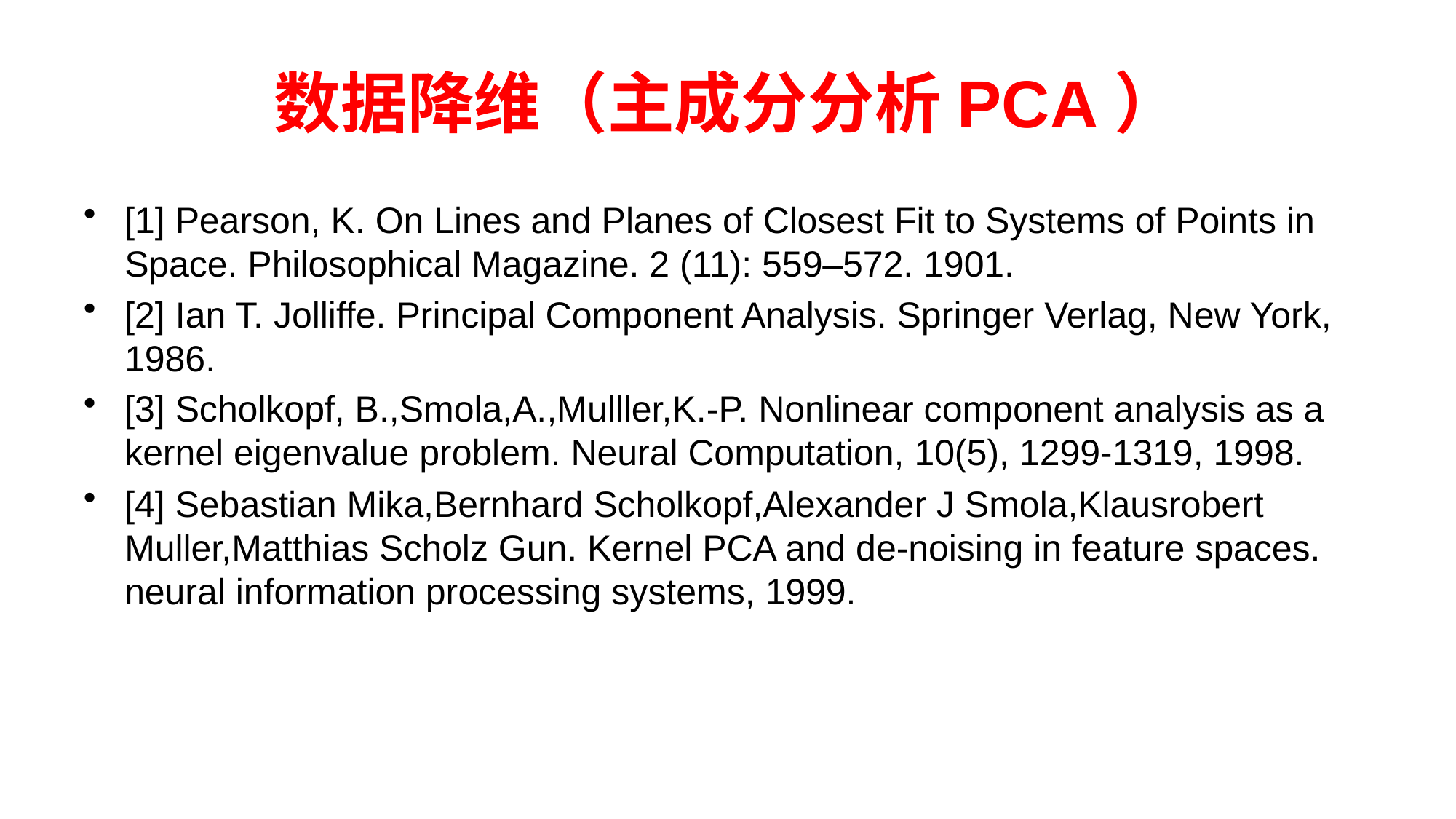

# 数据降维（主成分分析PCA）
[1] Pearson, K. On Lines and Planes of Closest Fit to Systems of Points in Space. Philosophical Magazine. 2 (11): 559–572. 1901.
[2] Ian T. Jolliffe. Principal Component Analysis. Springer Verlag, New York, 1986.
[3] Scholkopf, B.,Smola,A.,Mulller,K.-P. Nonlinear component analysis as a kernel eigenvalue problem. Neural Computation, 10(5), 1299-1319, 1998.
[4] Sebastian Mika,Bernhard Scholkopf,Alexander J Smola,Klausrobert Muller,Matthias Scholz Gun. Kernel PCA and de-noising in feature spaces. neural information processing systems, 1999.